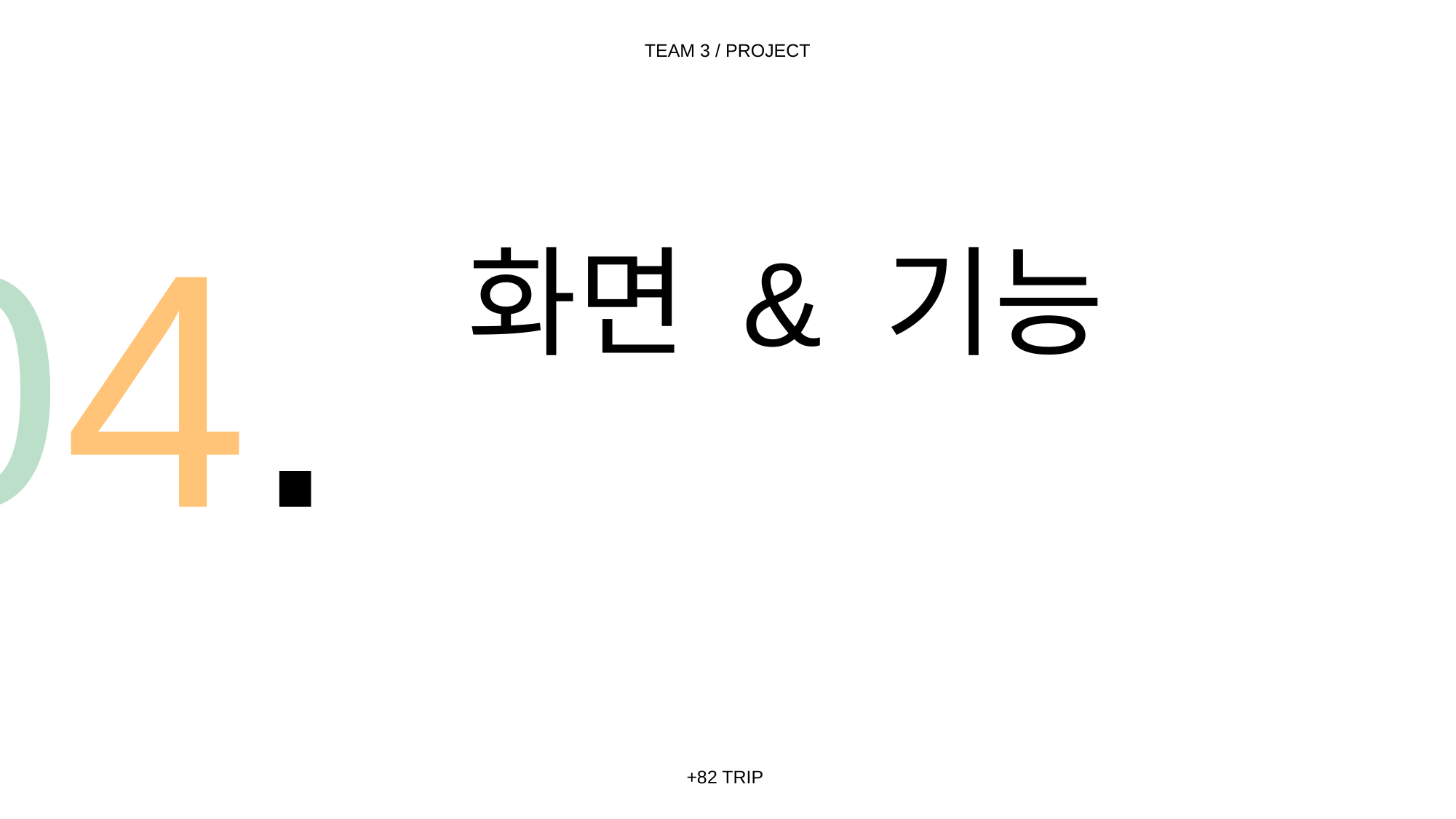

TEAM 3 / PROJECT
04.
화면 & 기능
+82 TRIP